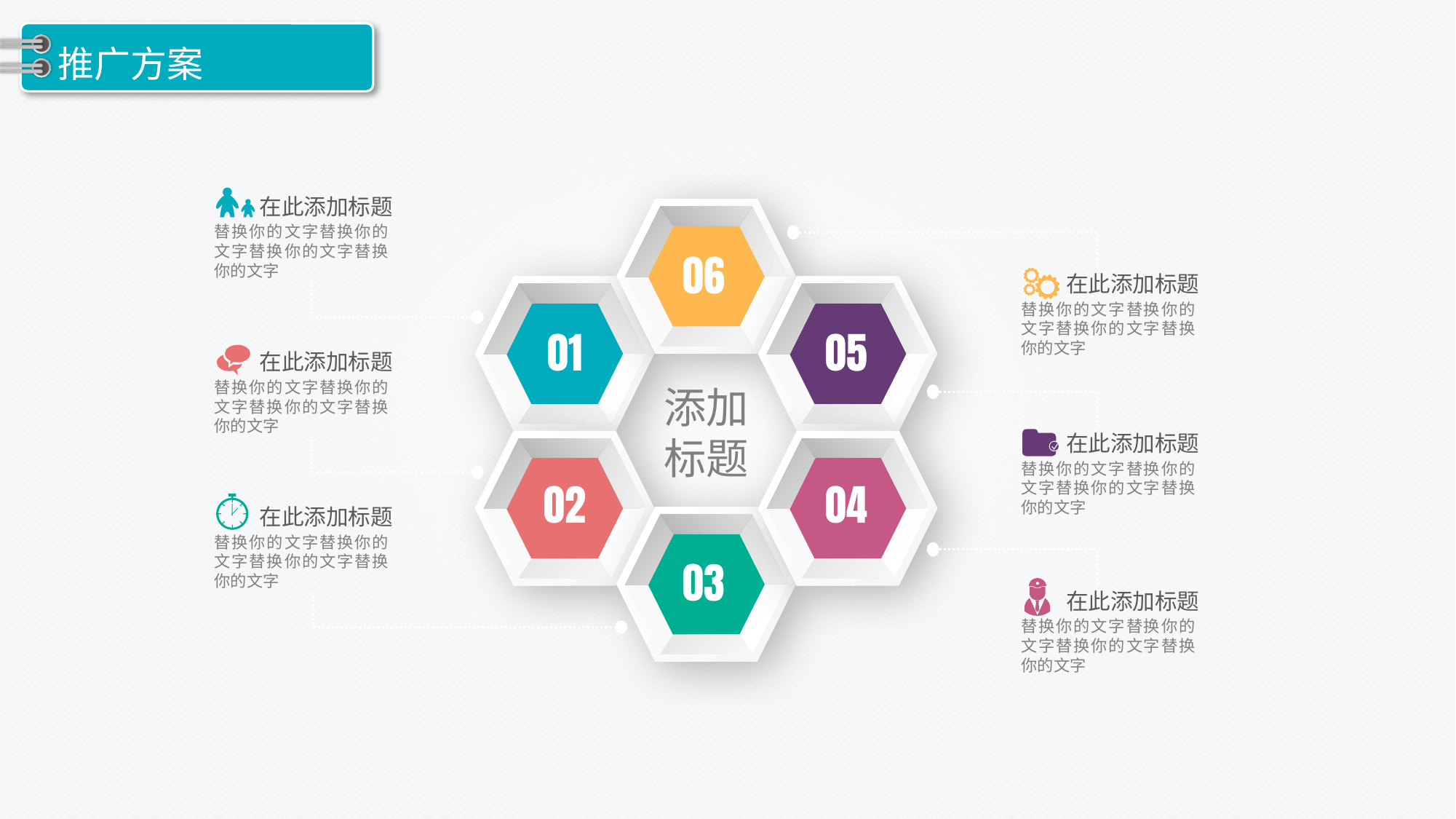

推广方案
在此添加标题

替换你的文字替换你的文字替换你的文字替换你的文字

06
在此添加标题

替换你的文字替换你的文字替换你的文字替换你的文字

01
05
在此添加标题

替换你的文字替换你的文字替换你的文字替换你的文字

添加标题

在此添加标题

替换你的文字替换你的文字替换你的文字替换你的文字

02
04

在此添加标题

替换你的文字替换你的文字替换你的文字替换你的文字

03

在此添加标题

替换你的文字替换你的文字替换你的文字替换你的文字